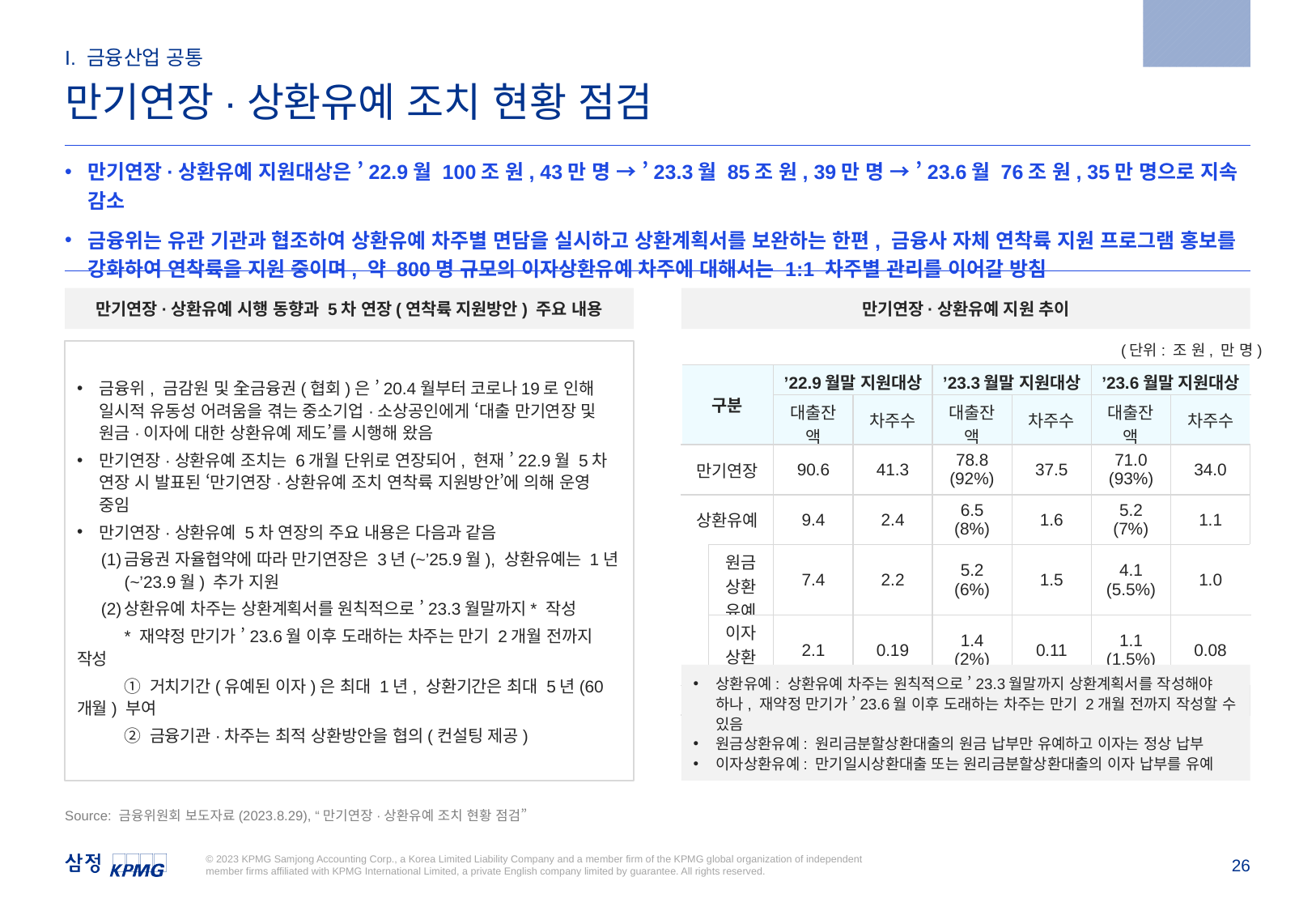

2023.8.29
I. 금융산업 공통
만기연장·상환유예 조치 현황 점검
만기연장·상환유예 지원대상은 ’22.9월 100조 원, 43만 명 → ’23.3월 85조 원, 39만 명 → ’23.6월 76조 원, 35만 명으로 지속 감소
금융위는 유관 기관과 협조하여 상환유예 차주별 면담을 실시하고 상환계획서를 보완하는 한편, 금융사 자체 연착륙 지원 프로그램 홍보를 강화하여 연착륙을 지원 중이며, 약 800명 규모의 이자상환유예 차주에 대해서는 1:1 차주별 관리를 이어갈 방침
만기연장·상환유예 시행 동향과 5차 연장(연착륙 지원방안) 주요 내용
만기연장·상환유예 지원 추이
금융위, 금감원 및 全금융권(협회)은 ’20.4월부터 코로나19로 인해 일시적 유동성 어려움을 겪는 중소기업·소상공인에게 ‘대출 만기연장 및 원금·이자에 대한 상환유예 제도’를 시행해 왔음
만기연장·상환유예 조치는 6개월 단위로 연장되어, 현재 ’22.9월 5차 연장 시 발표된 ‘만기연장·상환유예 조치 연착륙 지원방안’에 의해 운영 중임
만기연장·상환유예 5차 연장의 주요 내용은 다음과 같음
금융권 자율협약에 따라 만기연장은 3년(~’25.9월), 상환유예는 1년(~’23.9월) 추가 지원
상환유예 차주는 상환계획서를 원칙적으로 ’23.3월말까지* 작성
* 재약정 만기가 ’23.6월 이후 도래하는 차주는 만기 2개월 전까지 작성
➀ 거치기간(유예된 이자)은 최대 1년, 상환기간은 최대 5년(60개월) 부여
➁ 금융기관·차주는 최적 상환방안을 협의(컨설팅 제공)
(단위: 조 원, 만 명)
| 구분 |  | ’22.9월말 지원대상 |  | ’23.3월말 지원대상 |  | ’23.6월말 지원대상 |  |
| --- | --- | --- | --- | --- | --- | --- | --- |
|  |  | 대출잔액 | 차주수 | 대출잔액 | 차주수 | 대출잔액 | 차주수 |
| 만기연장 |  | 90.6 | 41.3 | 78.8 (92%) | 37.5 | 71.0 (93%) | 34.0 |
| 상환유예 |  | 9.4 | 2.4 | 6.5 (8%) | 1.6 | 5.2 (7%) | 1.1 |
|  | 원금상환유예 | 7.4 | 2.2 | 5.2 (6%) | 1.5 | 4.1 (5.5%) | 1.0 |
|  | 이자상환유예 | 2.1 | 0.19 | 1.4 (2%) | 0.11 | 1.1 (1.5%) | 0.08 |
| 합계 |  | 100.1 | 43.4 | 85.3 | 38.8 | 76.2 | 35.1 |
상환유예: 상환유예 차주는 원칙적으로 ’23.3월말까지 상환계획서를 작성해야 하나, 재약정 만기가 ’23.6월 이후 도래하는 차주는 만기 2개월 전까지 작성할 수 있음
원금상환유예: 원리금분할상환대출의 원금 납부만 유예하고 이자는 정상 납부
이자상환유예: 만기일시상환대출 또는 원리금분할상환대출의 이자 납부를 유예
Source: 금융위원회 보도자료(2023.8.29), “만기연장·상환유예 조치 현황 점검”